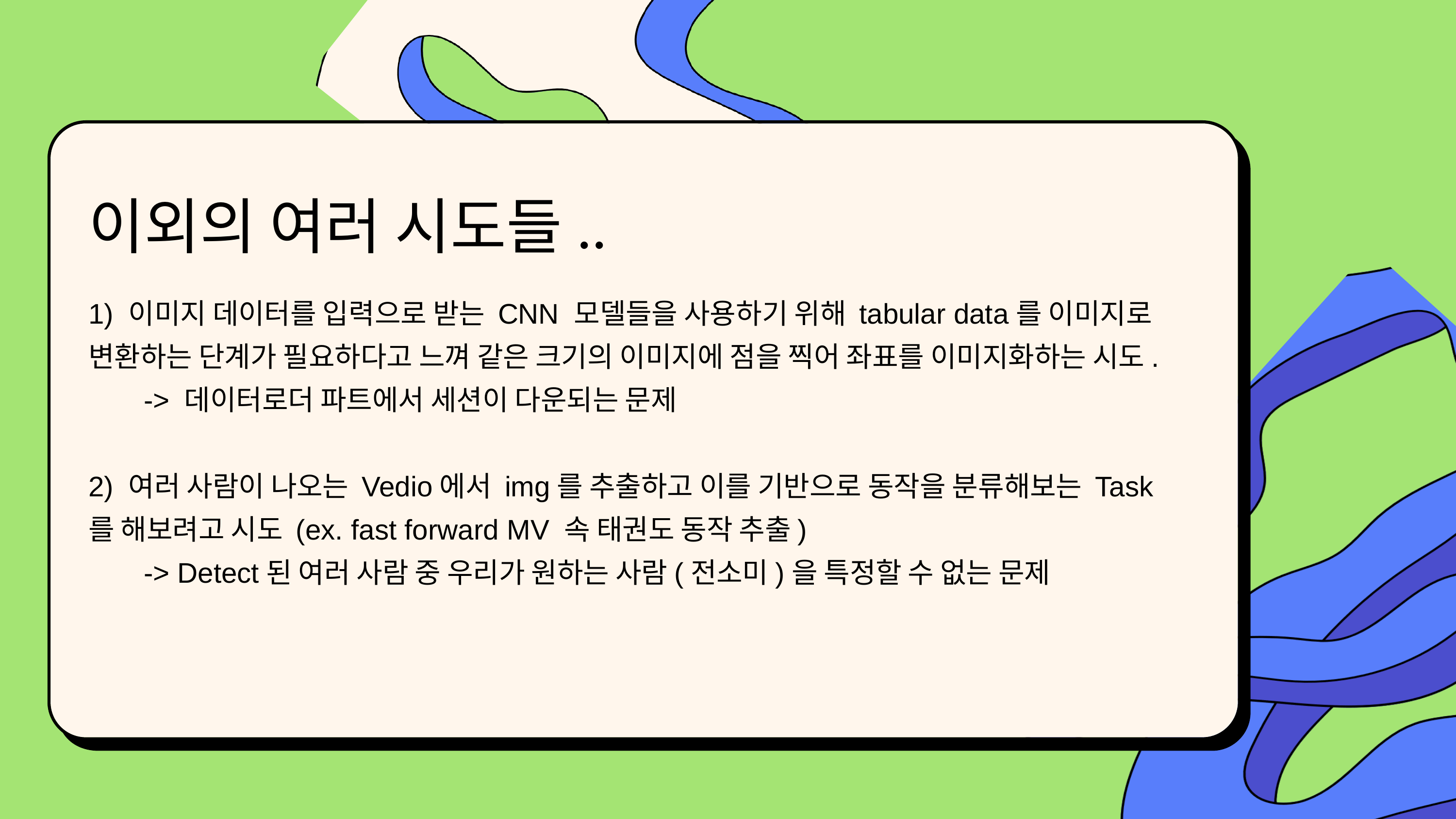

이외의 여러 시도들..
1) 이미지 데이터를 입력으로 받는 CNN 모델들을 사용하기 위해 tabular data를 이미지로 변환하는 단계가 필요하다고 느껴 같은 크기의 이미지에 점을 찍어 좌표를 이미지화하는 시도.
       -> 데이터로더 파트에서 세션이 다운되는 문제

2) 여러 사람이 나오는 Vedio에서 img를 추출하고 이를 기반으로 동작을 분류해보는 Task를 해보려고 시도 (ex. fast forward MV 속 태권도 동작 추출)
       -> Detect된 여러 사람 중 우리가 원하는 사람(전소미)을 특정할 수 없는 문제